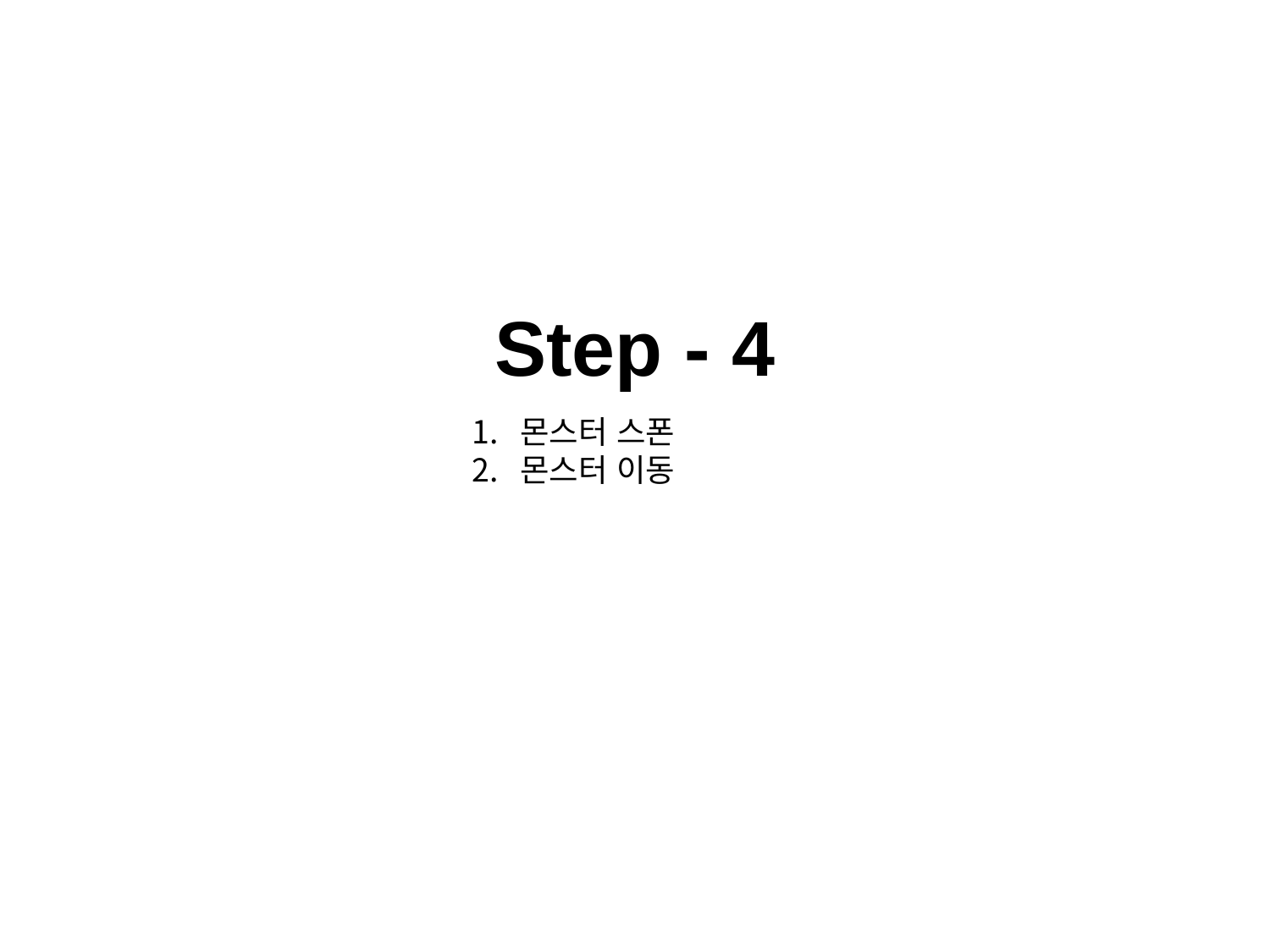

# Step - 4
몬스터 스폰
몬스터 이동